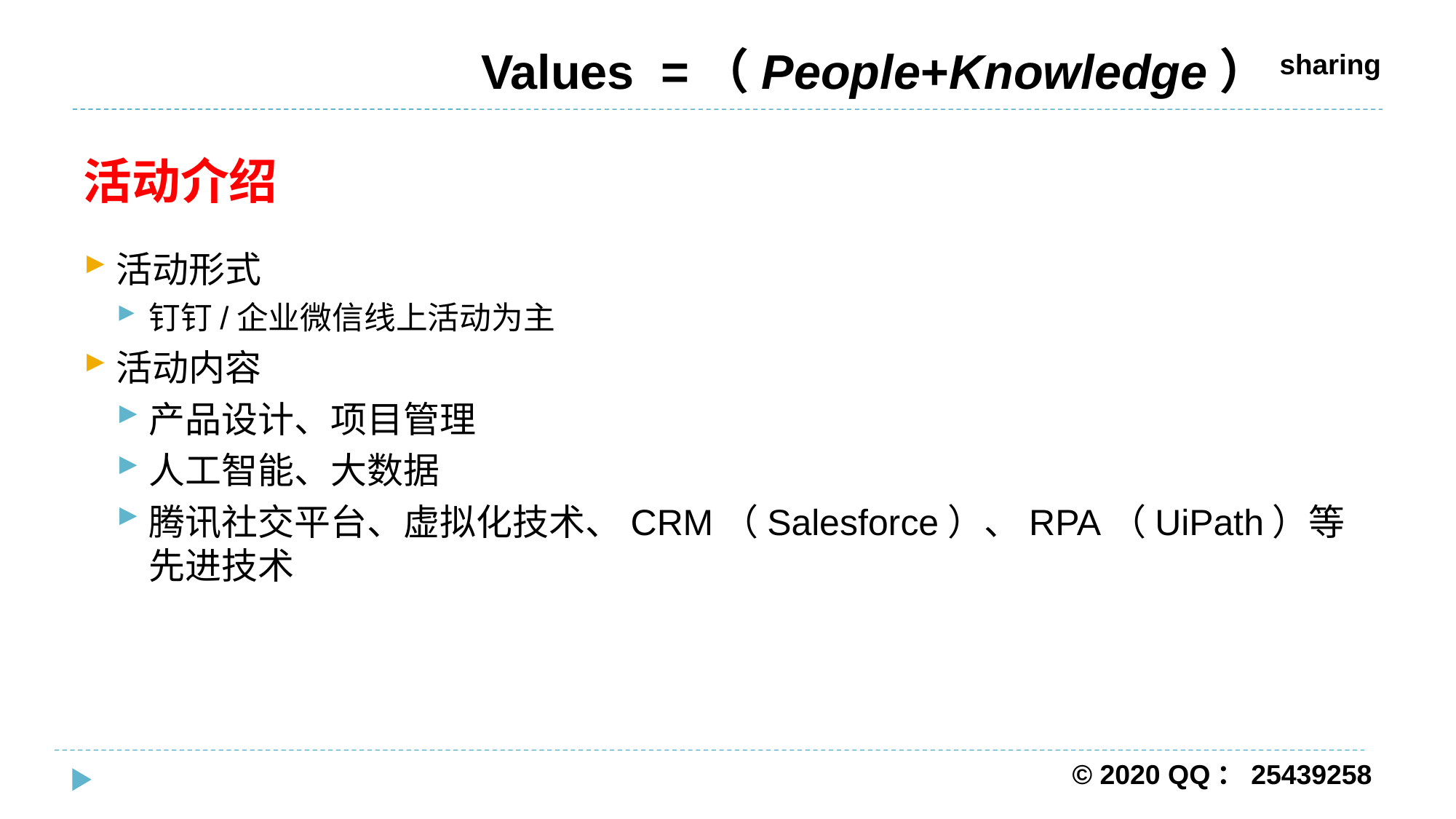

# 活动介绍
活动形式
钉钉/企业微信线上活动为主
活动内容
产品设计、项目管理
人工智能、大数据
腾讯社交平台、虚拟化技术、CRM（Salesforce）、RPA（UiPath）等先进技术